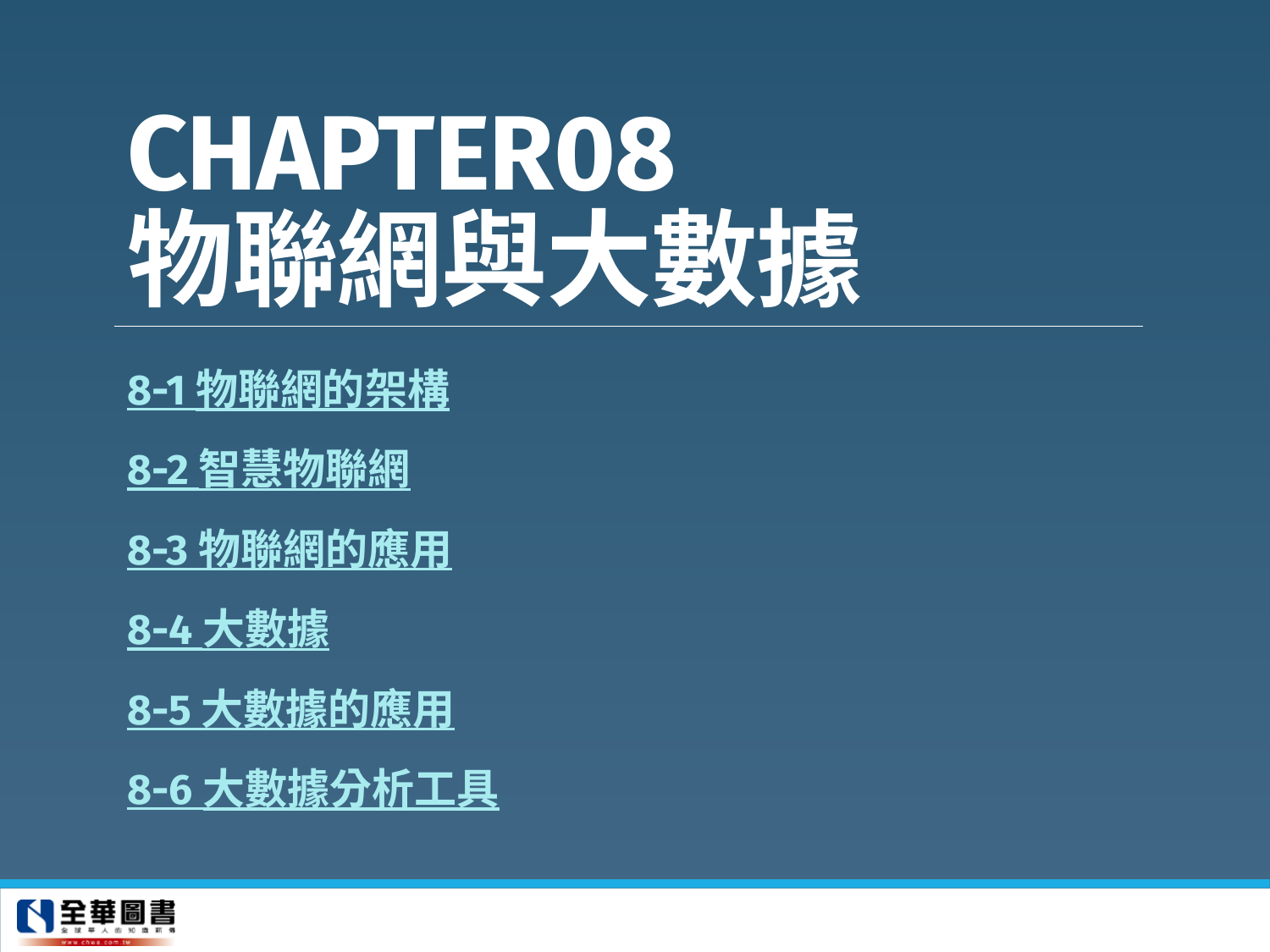

# CHAPTER08 物聯網與大數據
8-1 物聯網的架構
8-2 智慧物聯網
8-3 物聯網的應用
8-4 大數據
8-5 大數據的應用
8-6 大數據分析工具